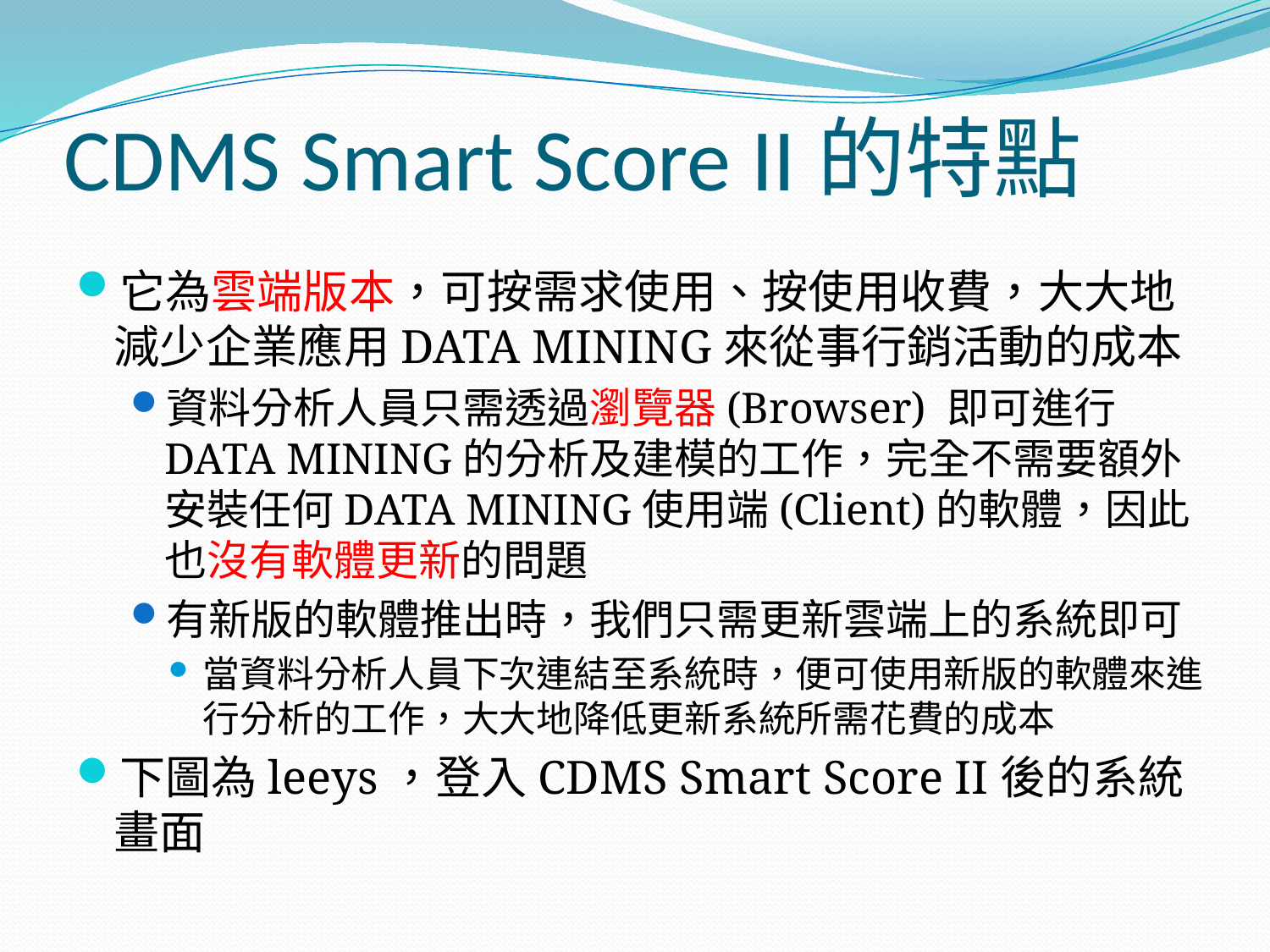

# CDMS Smart Score II的特點
它為雲端版本，可按需求使用、按使用收費，大大地減少企業應用DATA MINING來從事行銷活動的成本
資料分析人員只需透過瀏覽器(Browser) 即可進行DATA MINING的分析及建模的工作，完全不需要額外安裝任何DATA MINING使用端(Client)的軟體，因此也沒有軟體更新的問題
有新版的軟體推出時，我們只需更新雲端上的系統即可
當資料分析人員下次連結至系統時，便可使用新版的軟體來進行分析的工作，大大地降低更新系統所需花費的成本
下圖為leeys，登入CDMS Smart Score II後的系統畫面